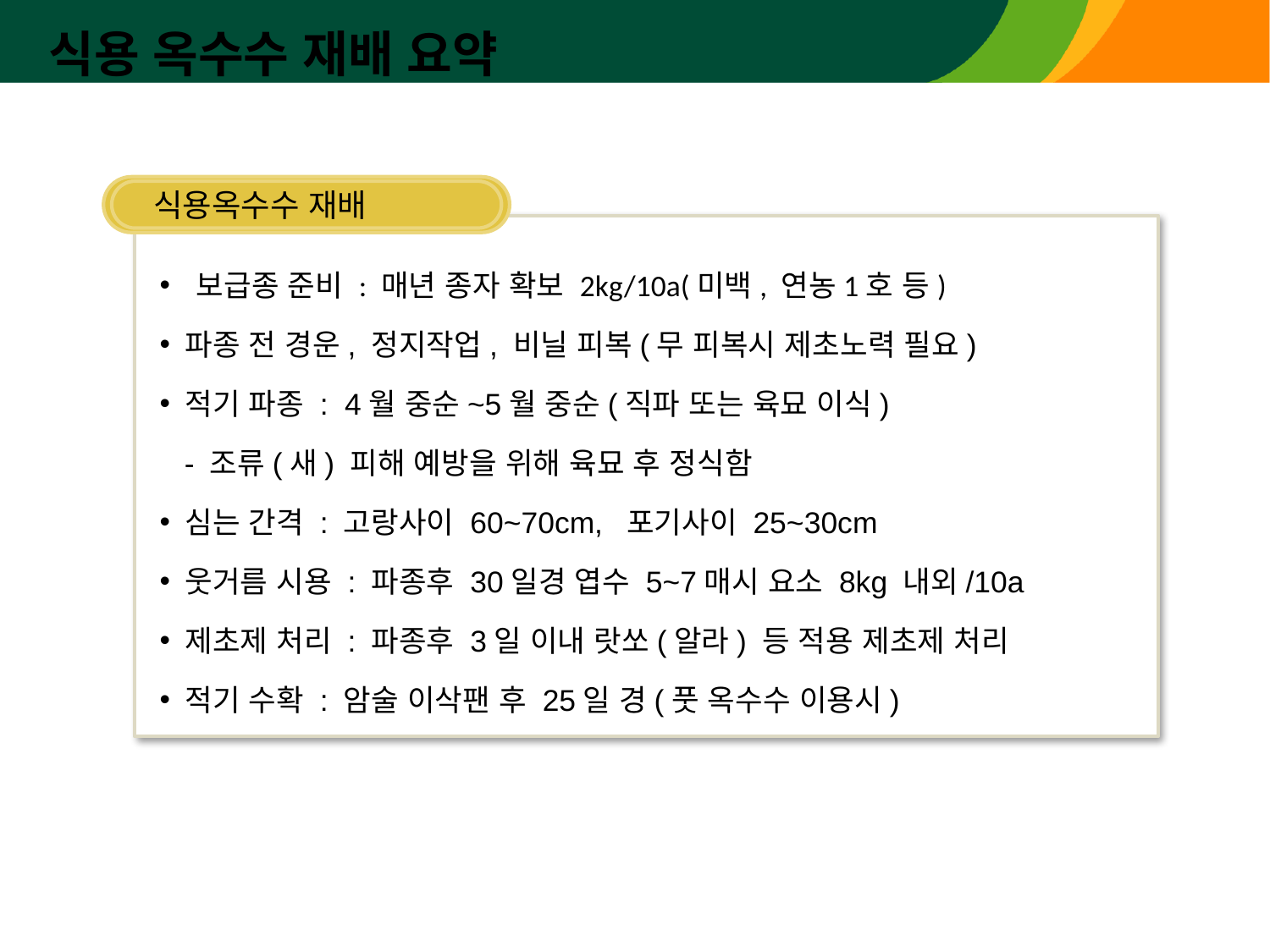

식용 옥수수 재배 요약

식용옥수수 재배
  보급종 준비 : 매년 종자 확보 2kg/10a(미백, 연농1호 등)
파종 전 경운, 정지작업, 비닐 피복(무 피복시 제초노력 필요)
적기 파종 :  4월 중순~5월 중순(직파 또는 육묘 이식)
   - 조류(새) 피해 예방을 위해 육묘 후 정식함
심는 간격 : 고랑사이 60~70cm,  포기사이 25~30cm
웃거름 시용 : 파종후 30일경 엽수 5~7매시 요소 8kg 내외/10a
제초제 처리 : 파종후 3일 이내 랏쏘(알라) 등 적용 제초제 처리
적기 수확 : 암술 이삭팬 후 25일 경(풋 옥수수 이용시)